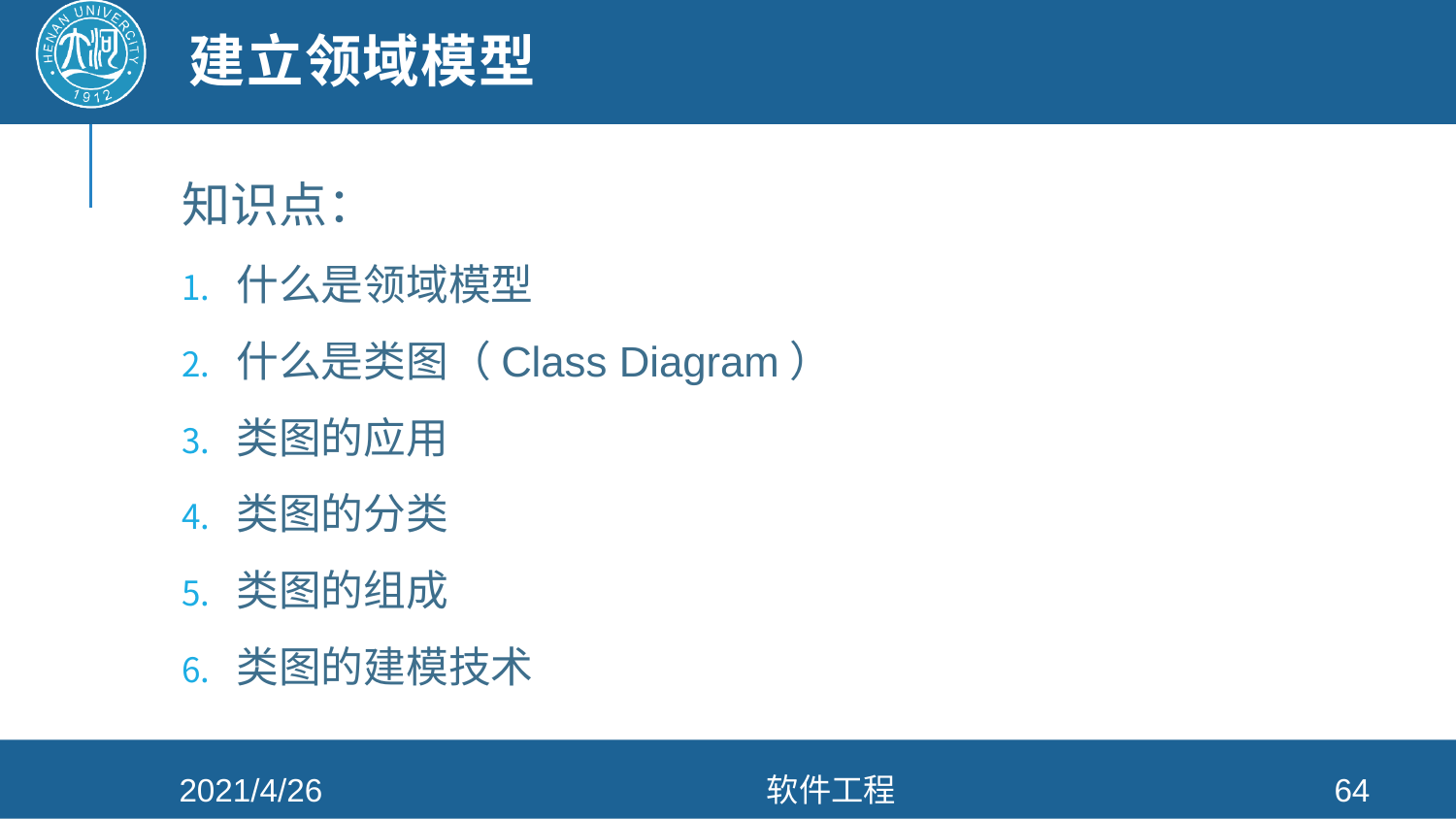

# 建立领域模型
知识点：
什么是领域模型
什么是类图（Class Diagram）
类图的应用
类图的分类
类图的组成
类图的建模技术
2021/4/26
软件工程
64